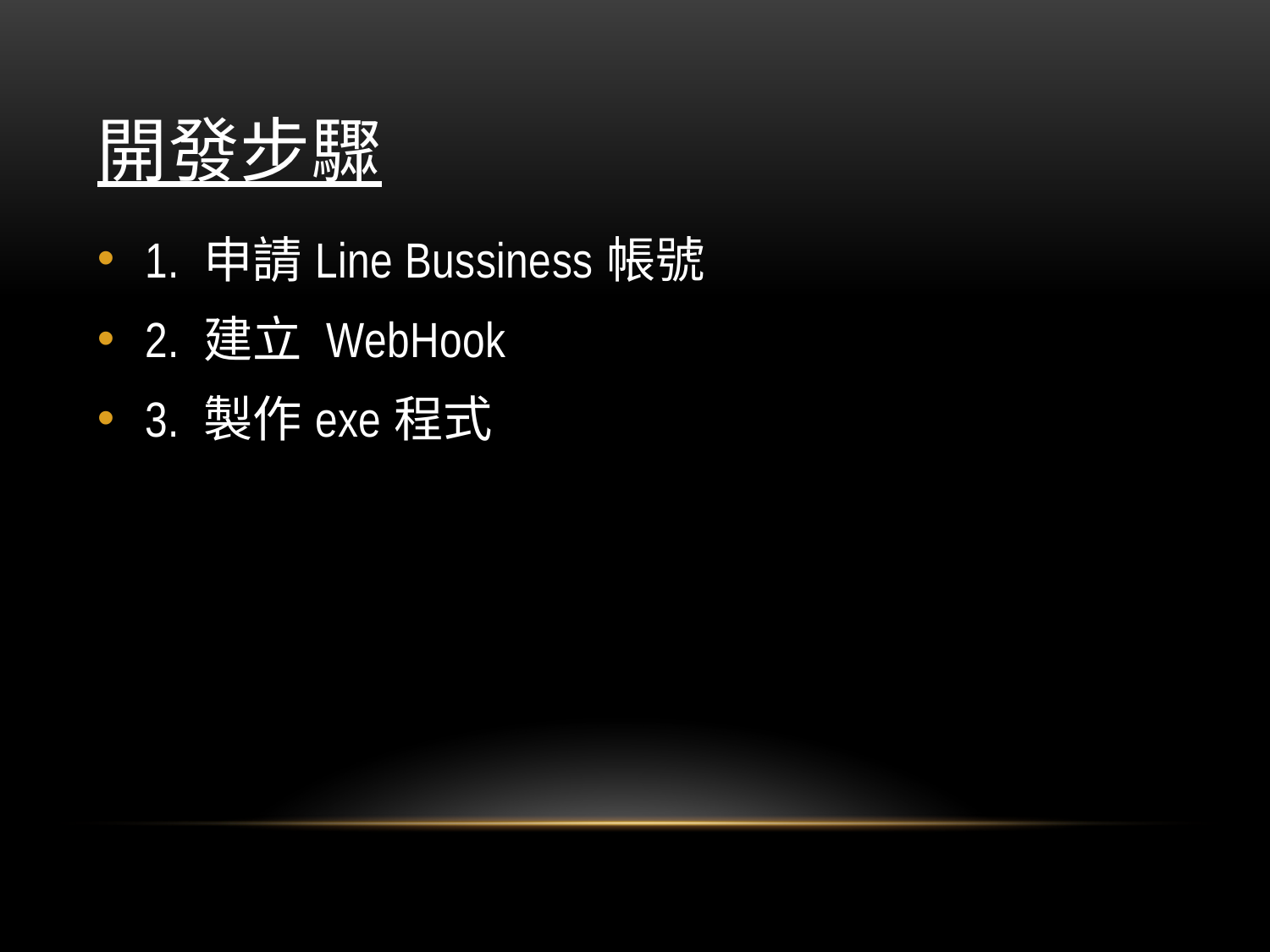

# 開發步驟
1. 申請Line Bussiness帳號
2. 建立 WebHook
3. 製作exe程式